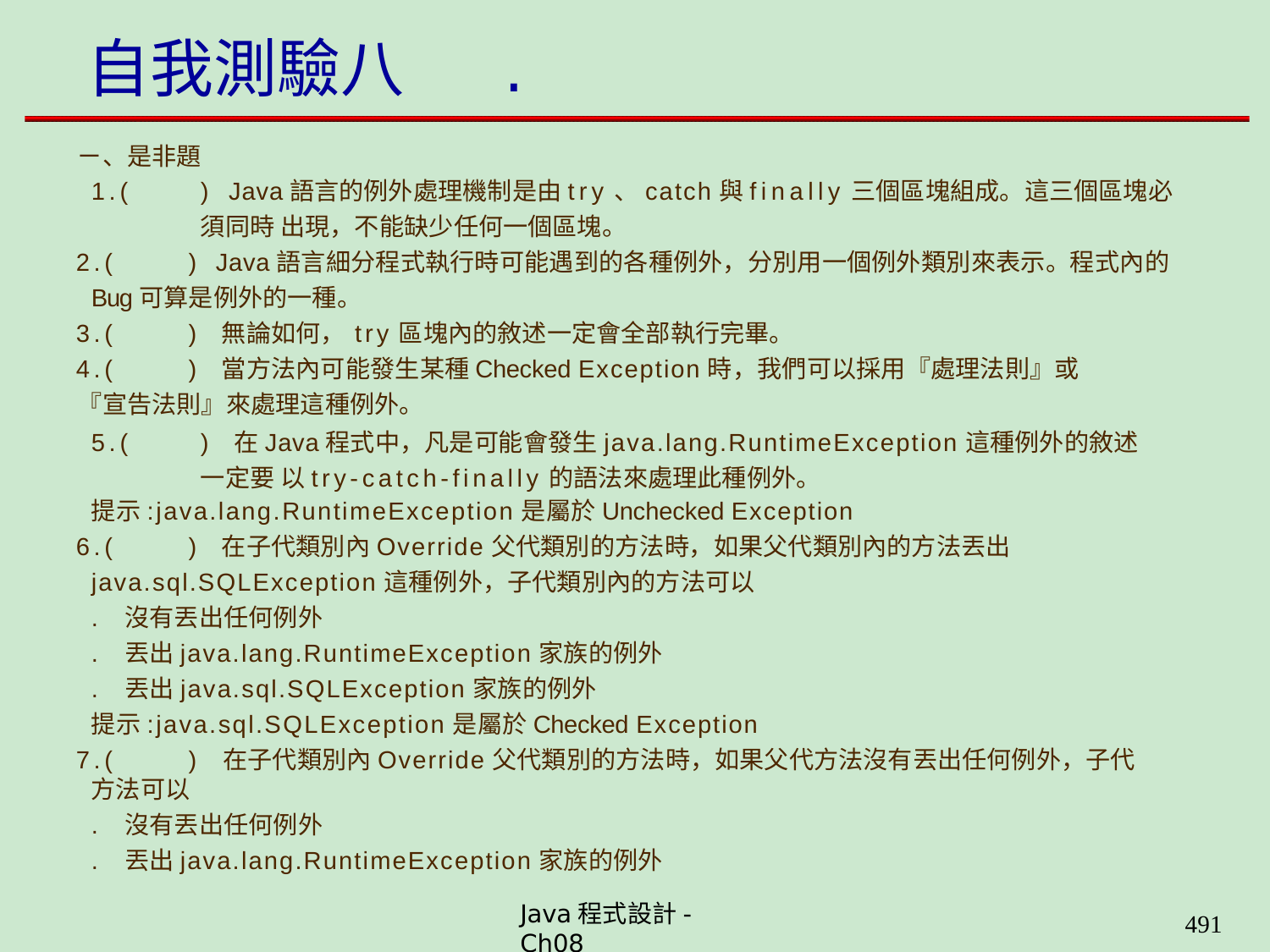

# 自我測驗八	.
ㄧ、是非題
1.(	) Java語言的例外處理機制是由try、catch與finally三個區塊組成。這三個區塊必須同時 出現，不能缺少任何一個區塊。
2.(	) Java語言細分程式執行時可能遇到的各種例外，分別用一個例外類別來表示。程式內的
Bug可算是例外的一種。
3.(	) 無論如何，try區塊內的敘述一定會全部執行完畢。
4.(	) 當方法內可能發生某種Checked Exception時，我們可以採用『處理法則』或
『宣告法則』來處理這種例外。
5.(	) 在Java程式中，凡是可能會發生java.lang.RuntimeException這種例外的敘述一定要 以try-catch-finally的語法來處理此種例外。
提示:java.lang.RuntimeException是屬於Unchecked Exception
6.(	) 在子代類別內Override父代類別的方法時，如果父代類別內的方法丟出
java.sql.SQLException這種例外，子代類別內的方法可以
. 沒有丟出任何例外
. 丟出java.lang.RuntimeException家族的例外
. 丟出java.sql.SQLException家族的例外
提示:java.sql.SQLException是屬於Checked Exception
7.(	) 在子代類別內Override父代類別的方法時，如果父代方法沒有丟出任何例外，子代方法可以
. 沒有丟出任何例外
. 丟出java.lang.RuntimeException家族的例外
Java程式設計-Ch08
491